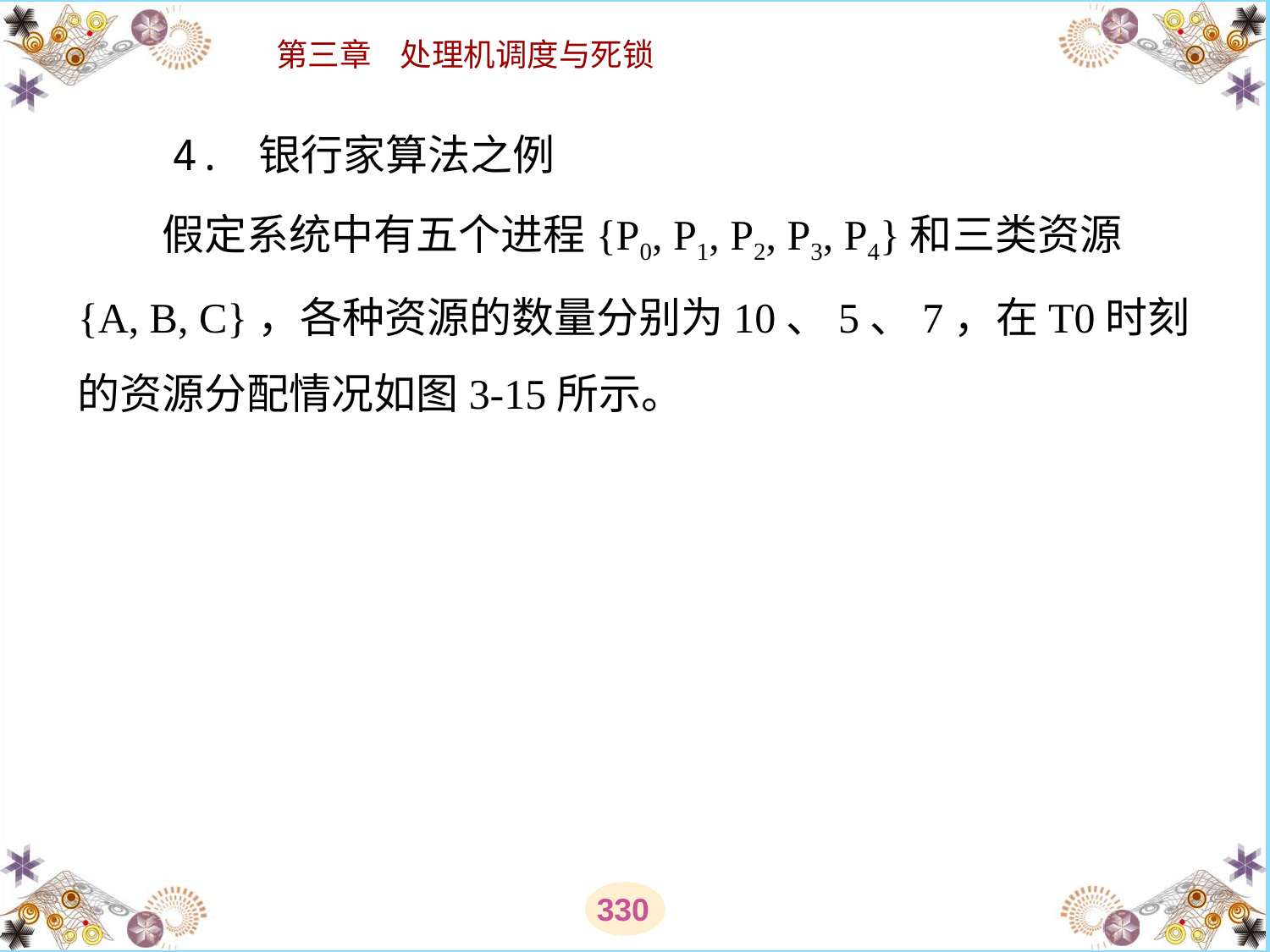

# 4. 银行家算法之例 　　假定系统中有五个进程{P0, P1, P2, P3, P4}和三类资源{A, B, C}，各种资源的数量分别为10、5、7，在T0时刻的资源分配情况如图3-15所示。